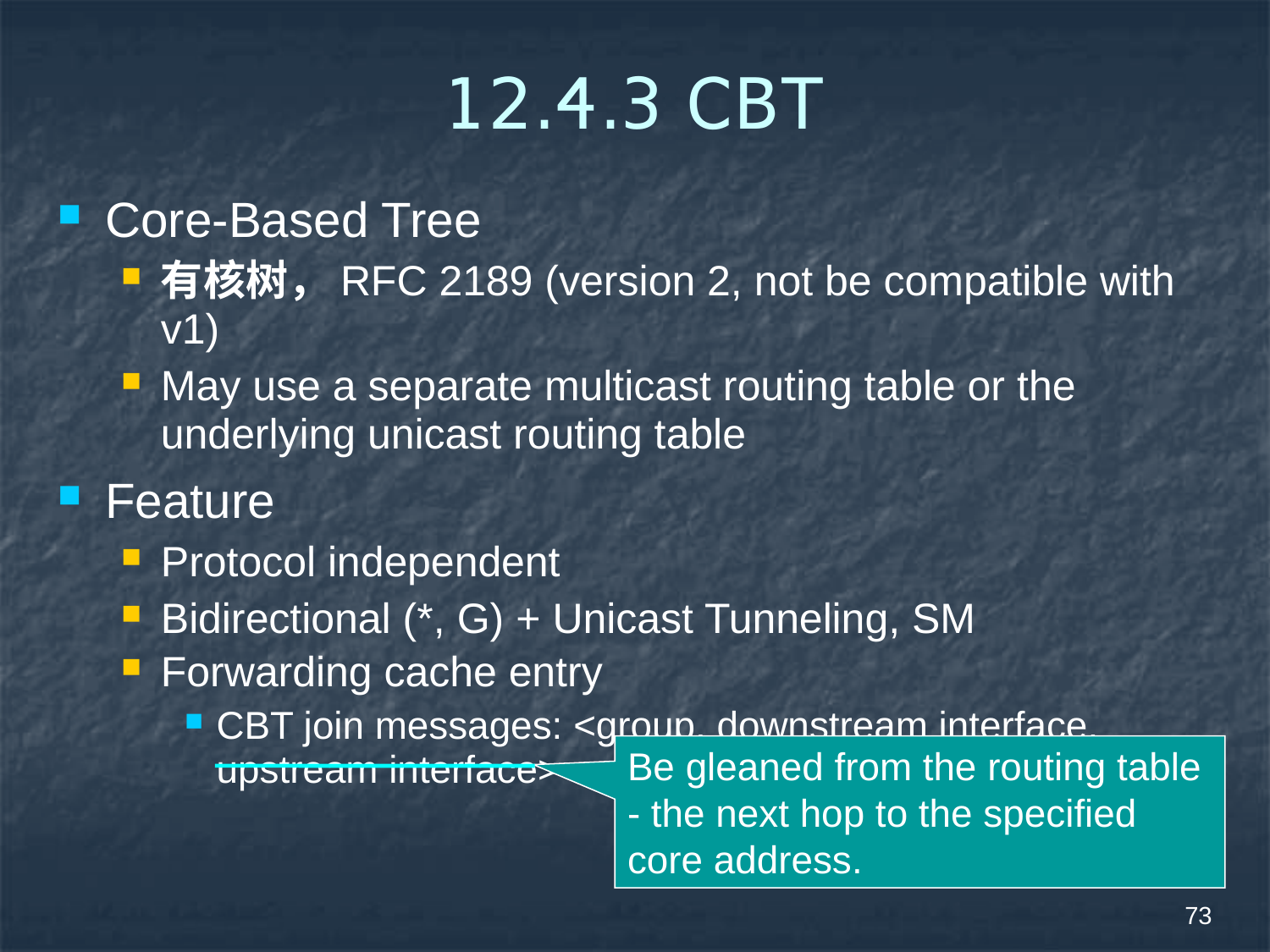

# 12.4.3 CBT
Core-Based Tree
有核树，RFC 2189 (version 2, not be compatible with v1)
May use a separate multicast routing table or the underlying unicast routing table
Feature
Protocol independent
Bidirectional (*, G) + Unicast Tunneling, SM
Forwarding cache entry
CBT join messages: <group, downstream interface, upstream interface>
Be gleaned from the routing table
- the next hop to the specified core address.

73